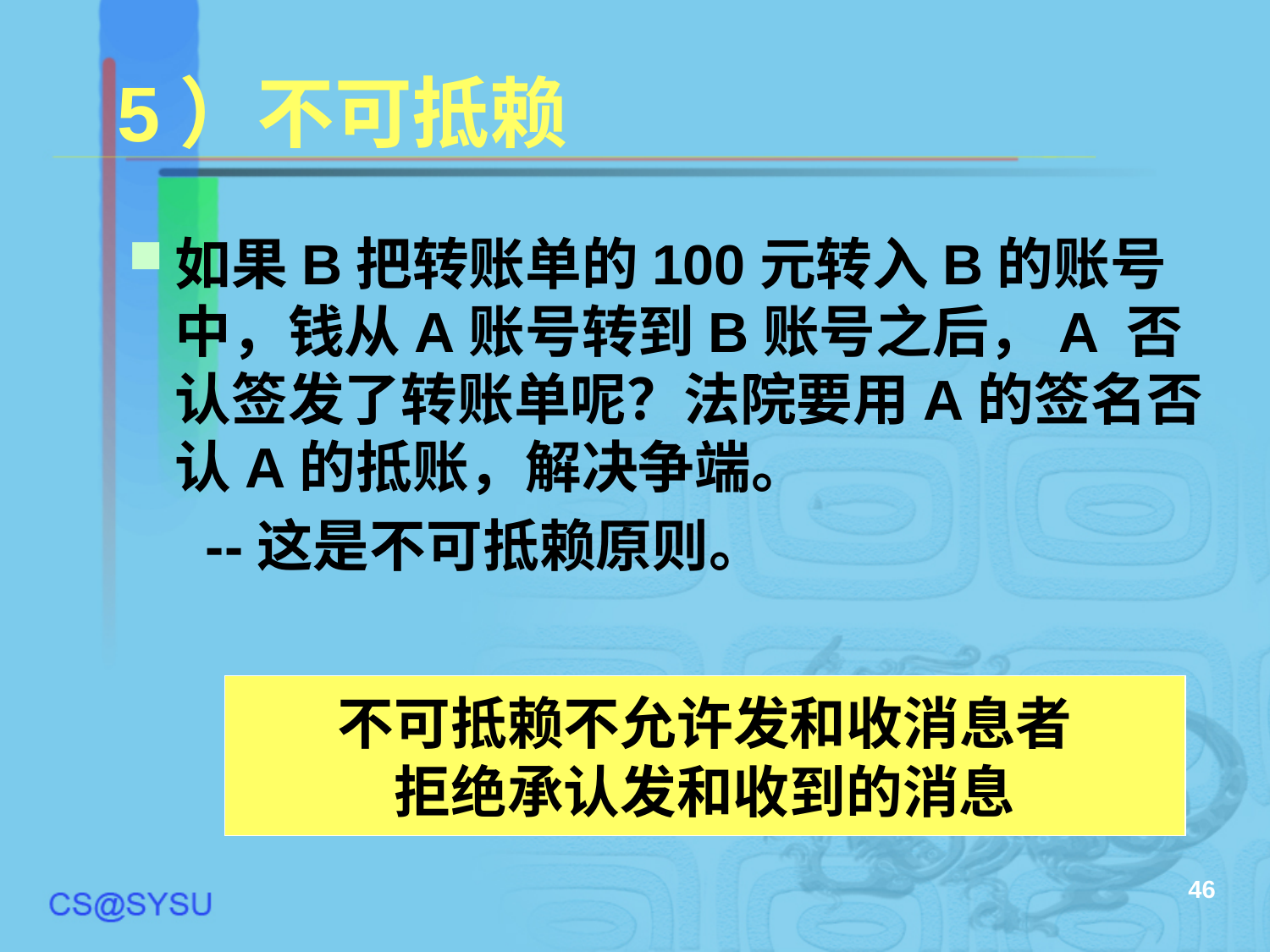

# 5）不可抵赖
如果B把转账单的100元转入B的账号中，钱从A账号转到B账号之后，A 否认签发了转账单呢？法院要用A的签名否认A的抵账，解决争端。
     --这是不可抵赖原则。

不可抵赖不允许发和收消息者
拒绝承认发和收到的消息

46
46